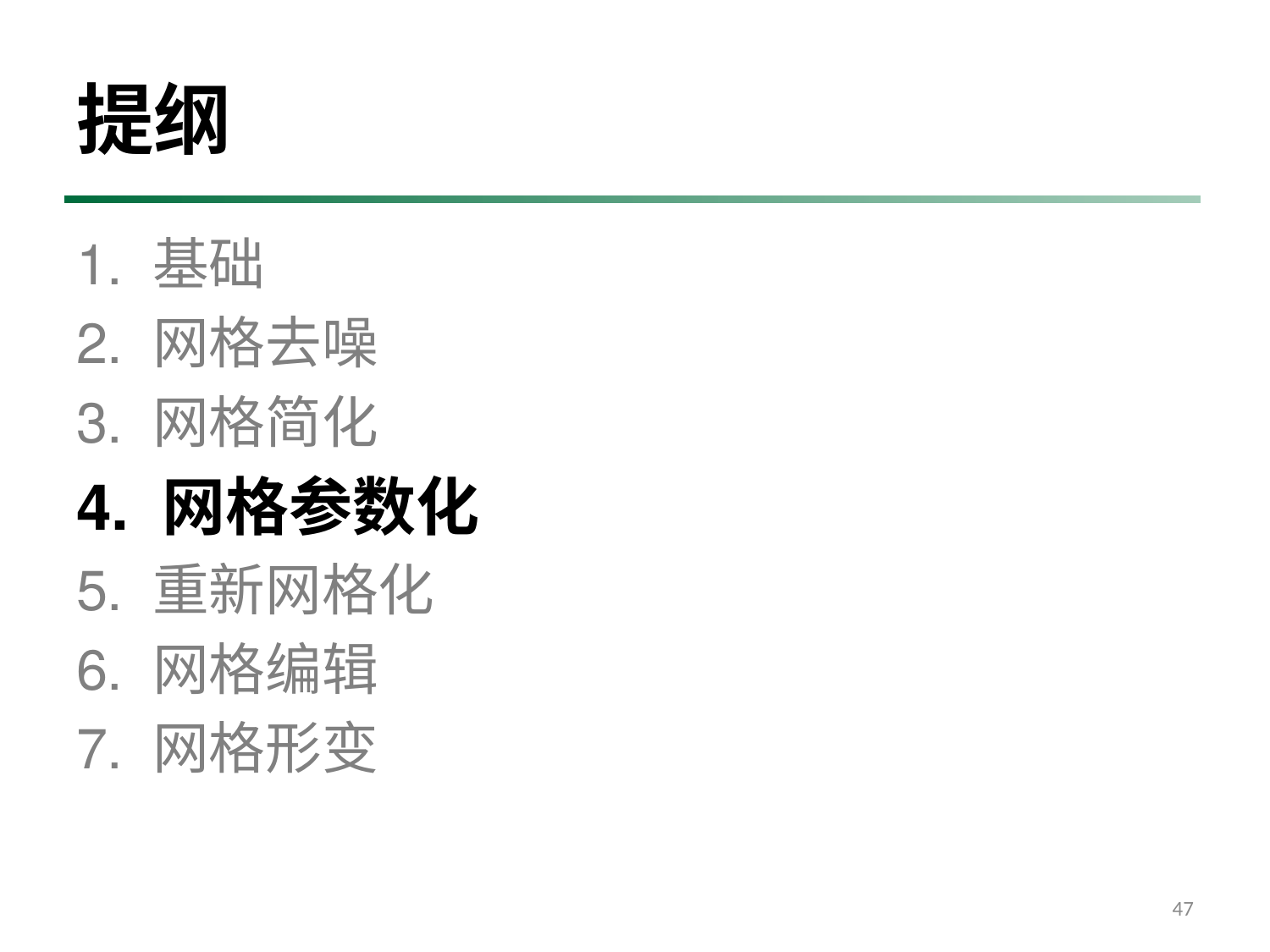

# 提纲
1. 基础
2. 网格去噪
3. 网格简化
4. 网格参数化
5. 重新网格化
6. 网格编辑
7. 网格形变

47